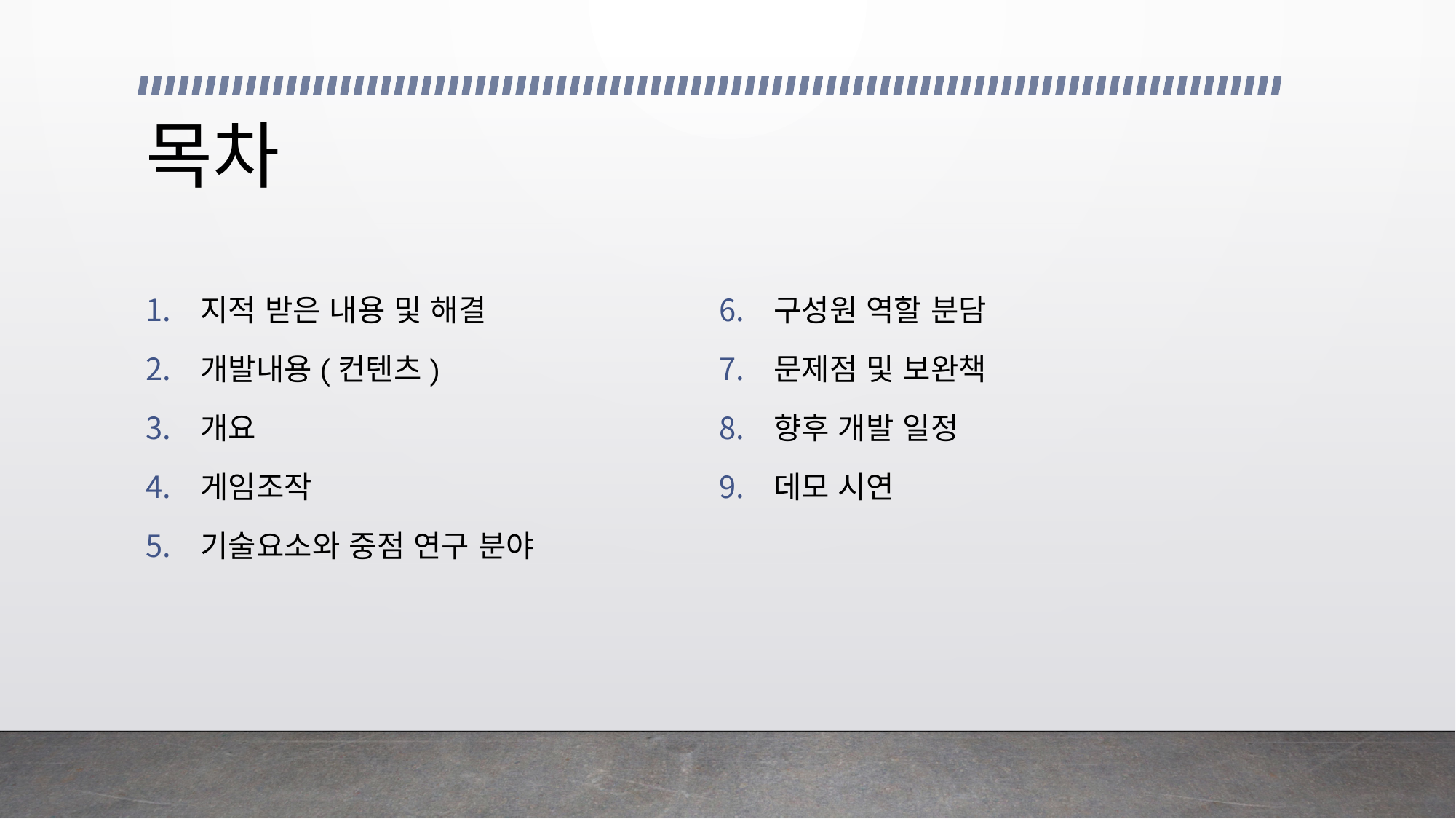

# 목차
지적 받은 내용 및 해결
개발내용(컨텐츠)
개요
게임조작
기술요소와 중점 연구 분야
구성원 역할 분담
문제점 및 보완책
향후 개발 일정
데모 시연